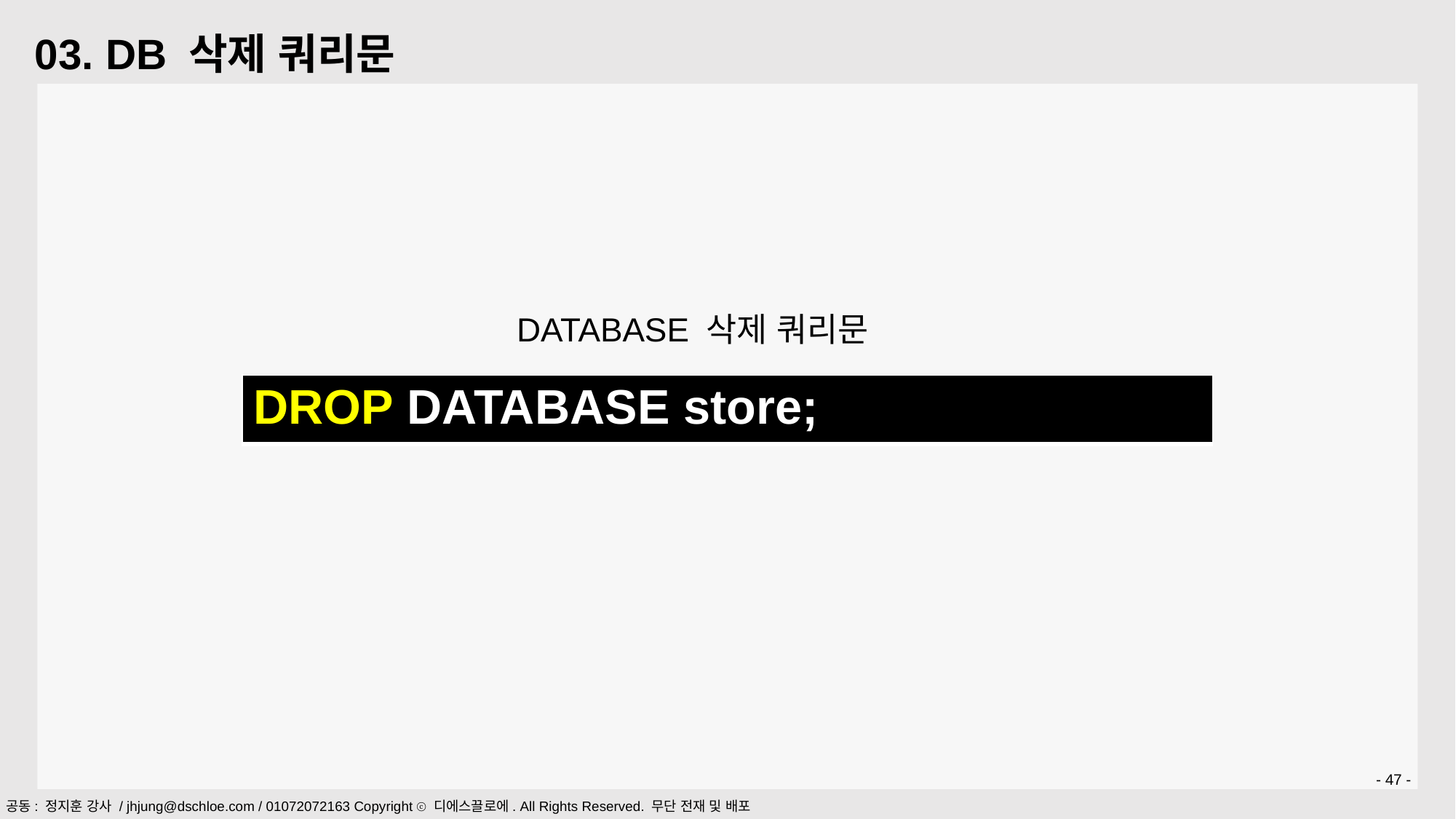

03. DB 삭제 쿼리문
DATABASE 삭제 쿼리문
| DROP DATABASE store; |
| --- |
- 47 -